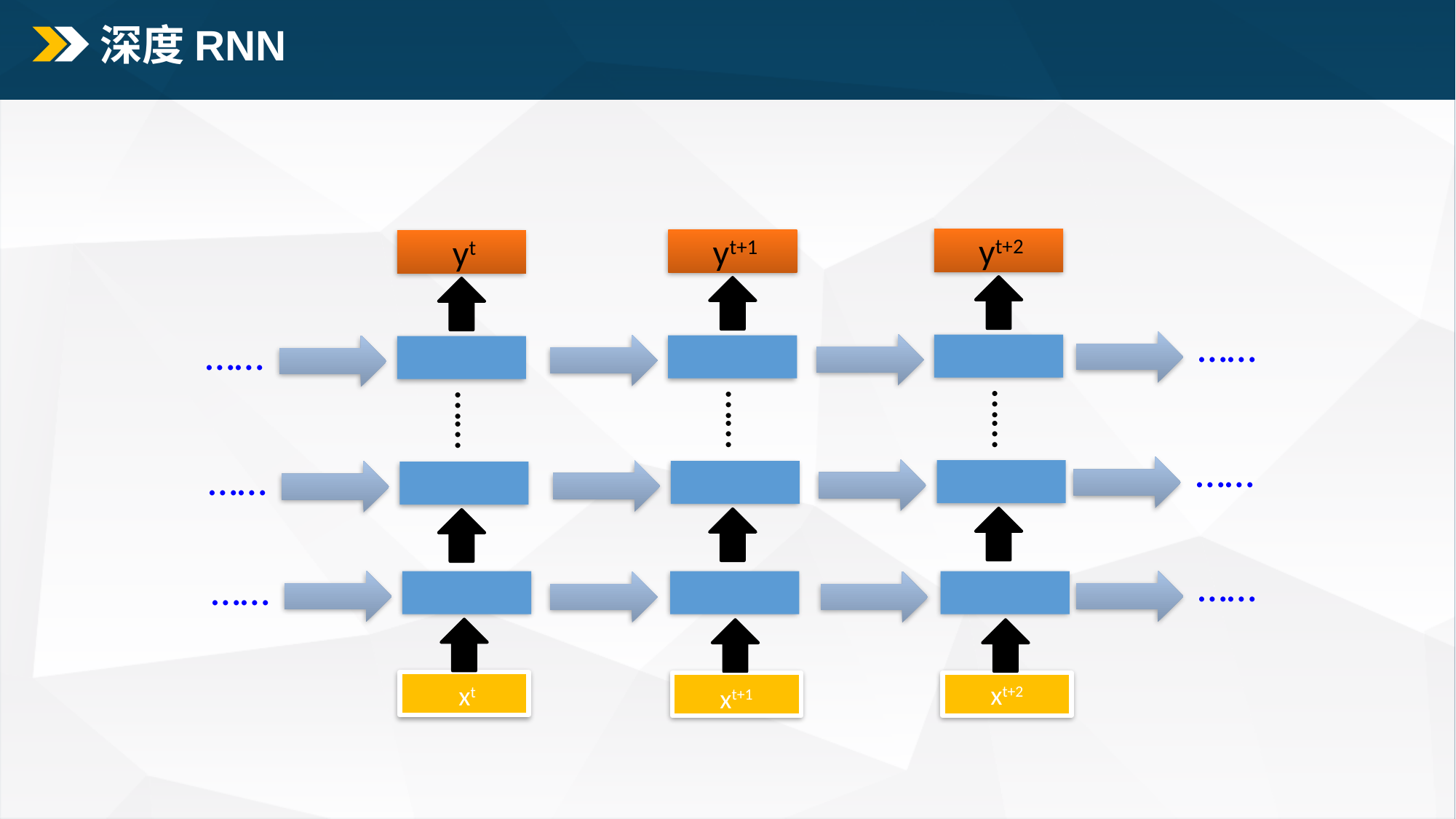

# 深度RNN

yt+2
yt+1
yt

……
……

……
……
……
……
……

……
……

xt+2
xt
xt+1